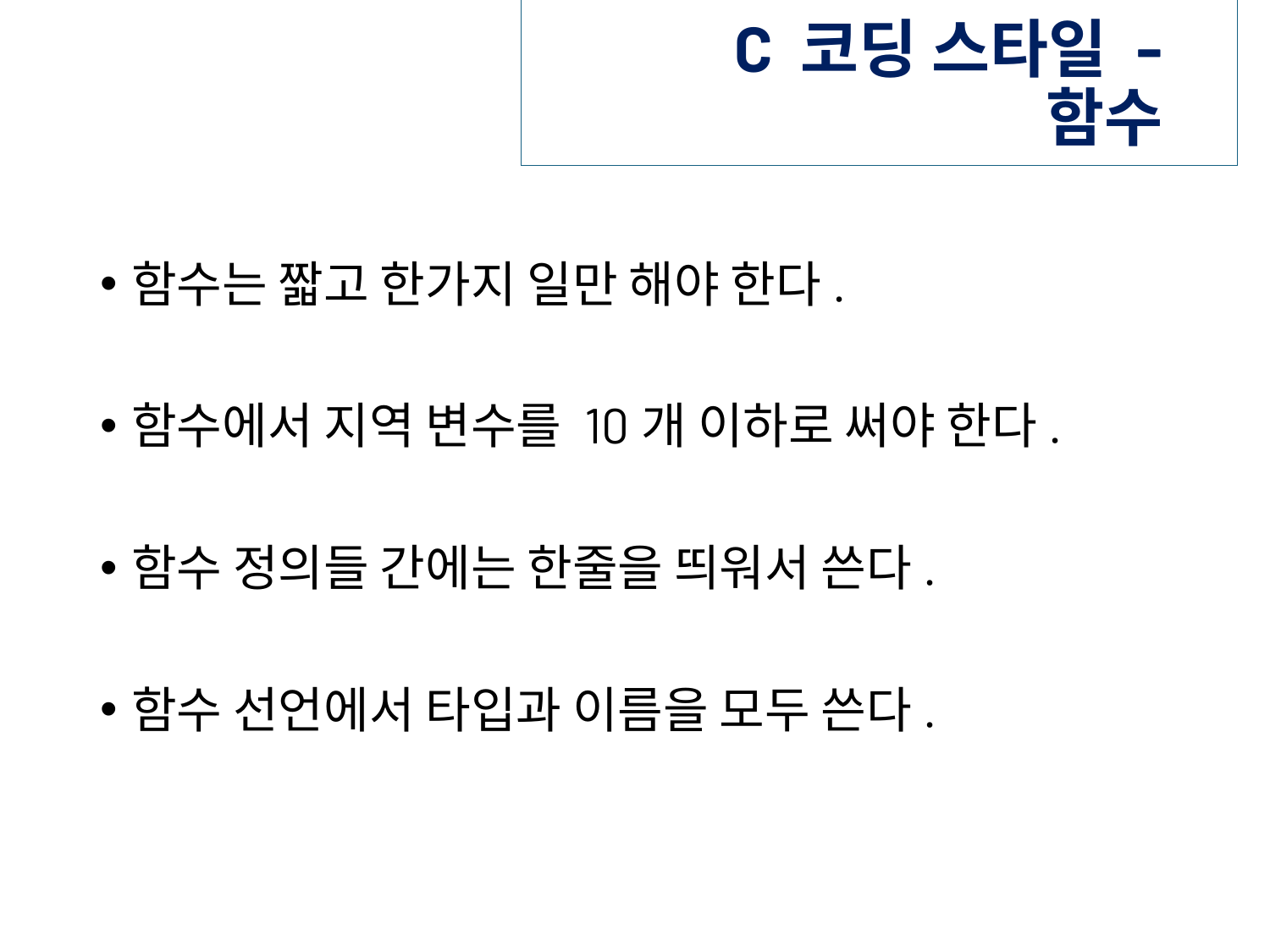

# C 코딩 스타일 - 함수
함수는 짧고 한가지 일만 해야 한다.

함수에서 지역 변수를 10개 이하로 써야 한다.

함수 정의들 간에는 한줄을 띄워서 쓴다.

함수 선언에서 타입과 이름을 모두 쓴다.